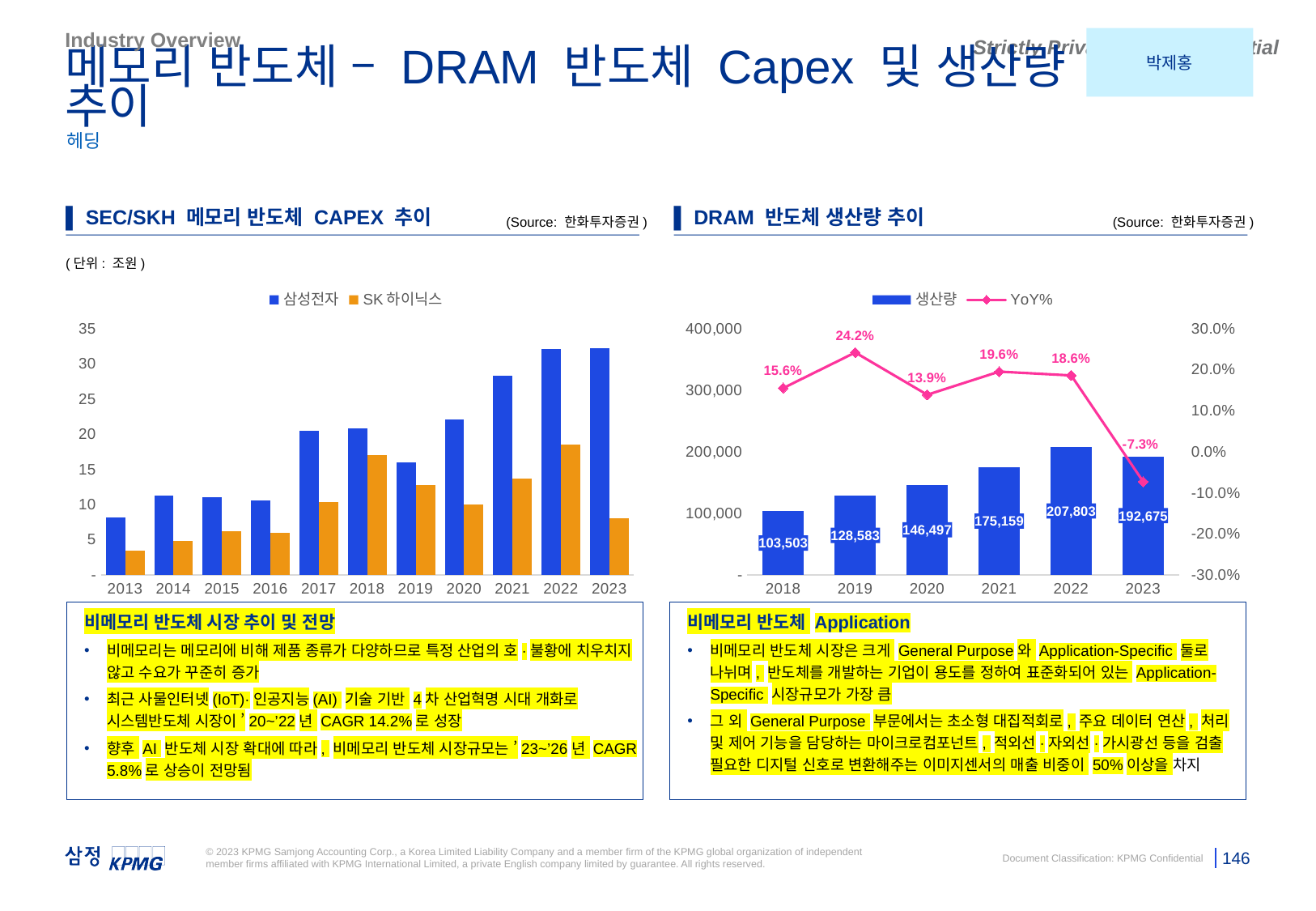

Industry Overview
박제홍
메모리 반도체 – DRAM 반도체 Capex 및 생산량 추이
헤딩
▌ SEC/SKH 메모리 반도체 CAPEX 추이

▌ DRAM 반도체 생산량 추이

(Source: 한화투자증권)
(Source: 한화투자증권)
(단위: 조원)

### Chart

| Category | 삼성전자 | SK하이닉스 |
|---|---|---|
| 2013 | 8.15347 | 3.4673784 |
| 2014 | 11.289469 | 4.8172016 |
| 2015 | 11.020795 | 6.222954 |
| 2016 | 10.640264 | 6.009886 |
| 2017 | 20.474936 | 10.3740635 |
| 2018 | 20.87558 | 17.027023 |
| 2019 | 15.973516 | 12.738781 |
| 2020 | 22.06848 | 9.957931 |
| 2021 | 28.274761 | 13.652466 |
| 2022 | 32.13644 | 18.574965 |
| 2023 | 32.20237 | 8.090442 |

### Chart

| Category | 생산량 | YoY% |
|---|---|---|
| 2018 | 103503.19 | 0.1555556622380292 |
| 2019 | 128582.805 | 0.24230765254674758 |
| 2020 | 146496.81 | 0.13931882260617967 |
| 2021 | 175159.23 | 0.1956521783648395 |
| 2022 | 207802.55 | 0.186363687485952 |
| 2023 | 192675.16 | -0.07279694113474544 |
비메모리 반도체 시장 추이 및 전망
비메모리는 메모리에 비해 제품 종류가 다양하므로 특정 산업의 호·불황에 치우치지 않고 수요가 꾸준히 증가
최근 사물인터넷(IoT)·인공지능(AI) 기술 기반 4차 산업혁명 시대 개화로 시스템반도체 시장이 ’20~’22년 CAGR 14.2%로 성장
향후 AI 반도체 시장 확대에 따라, 비메모리 반도체 시장규모는 ’23~’26년 CAGR 5.8%로 상승이 전망됨
비메모리 반도체 Application
비메모리 반도체 시장은 크게 General Purpose와 Application-Specific 둘로 나뉘며, 반도체를 개발하는 기업이 용도를 정하여 표준화되어 있는 Application-Specific 시장규모가 가장 큼
그 외 General Purpose 부문에서는 초소형 대집적회로, 주요 데이터 연산, 처리 및 제어 기능을 담당하는 마이크로컴포넌트, 적외선·자외선·가시광선 등을 검출 필요한 디지털 신호로 변환해주는 이미지센서의 매출 비중이 50%이상을 차지